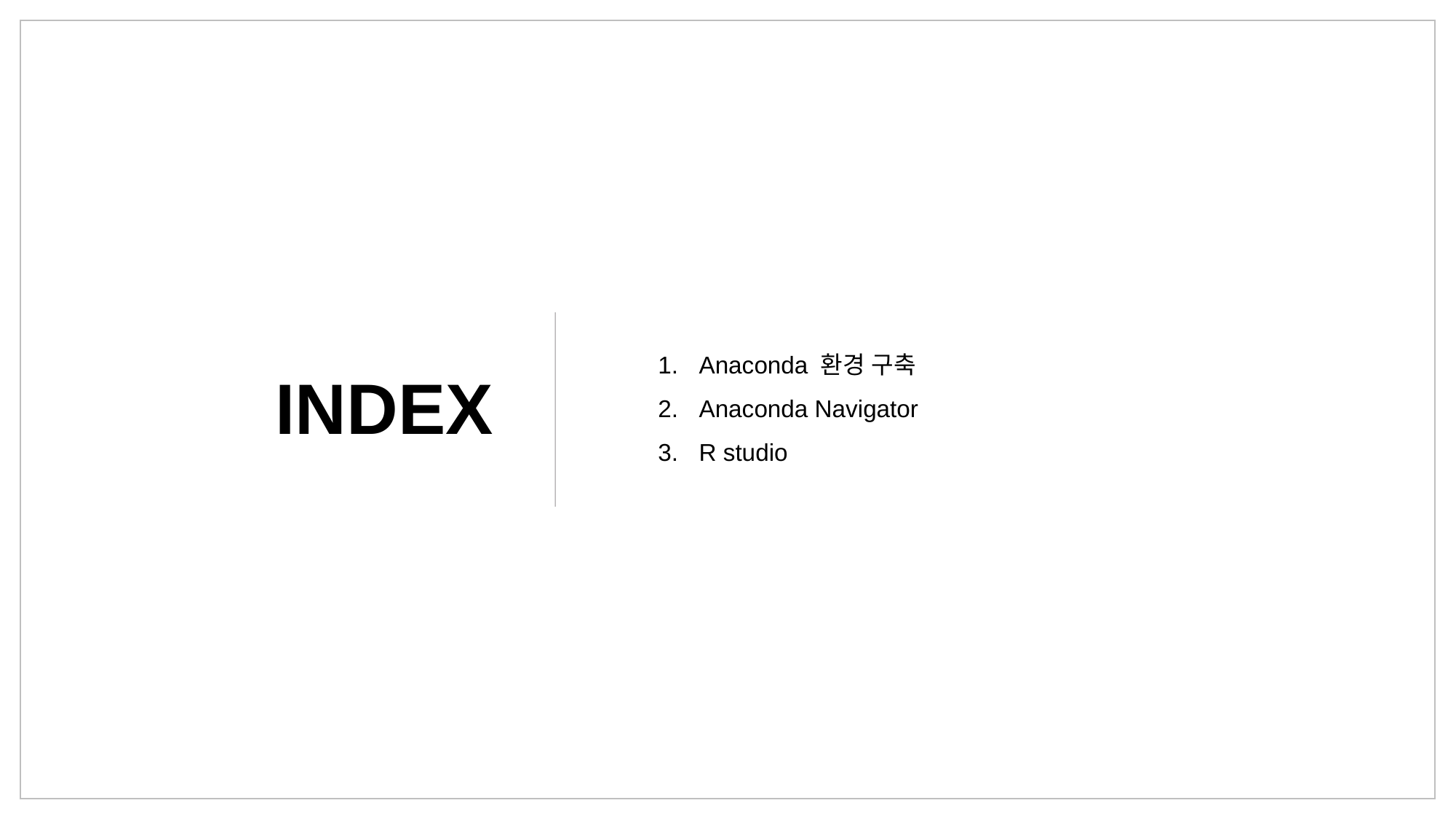

Anaconda 환경 구축
Anaconda Navigator
R studio

INDEX